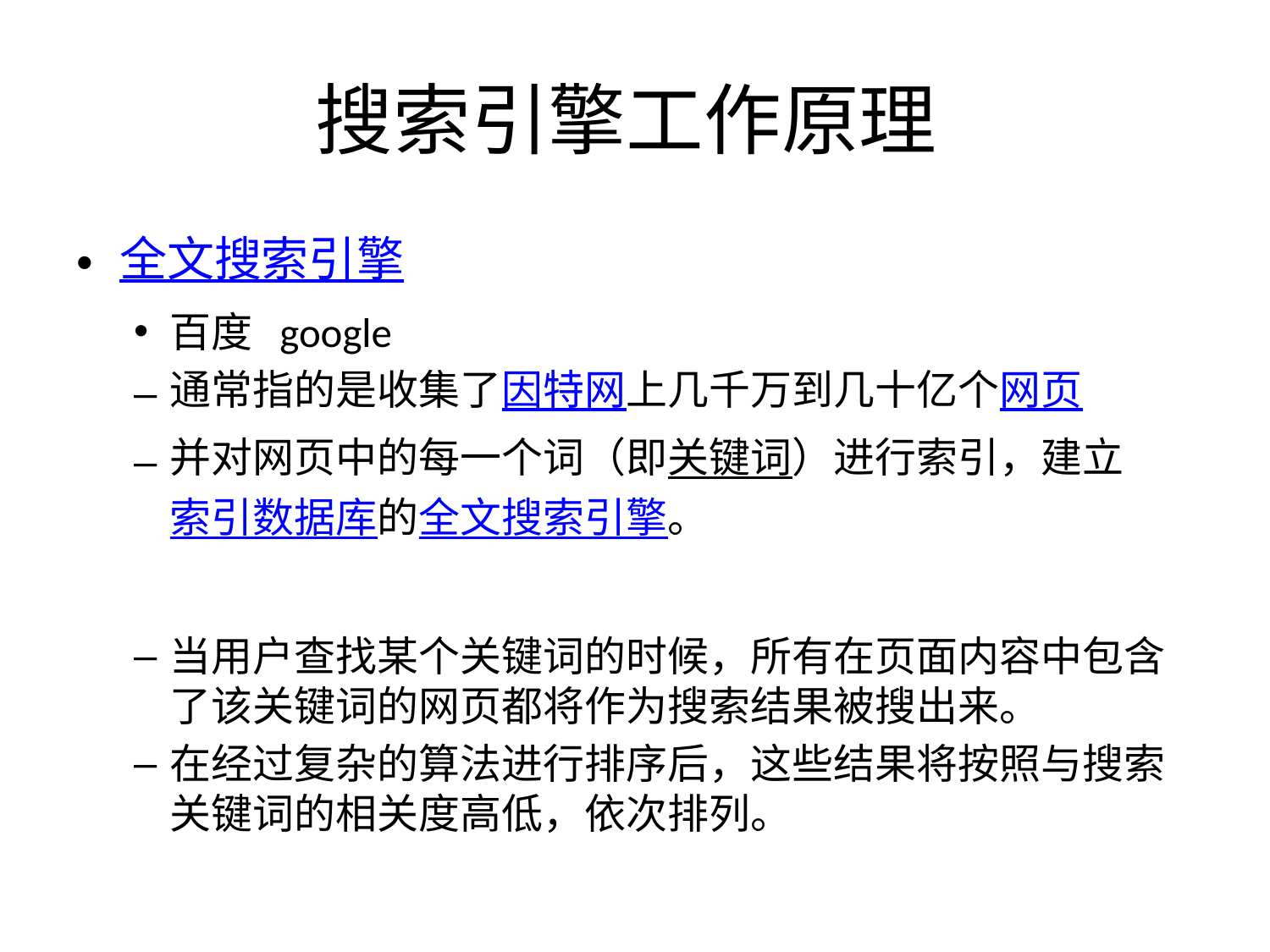

# 搜索引擎工作原理
全文搜索引擎
百度  google
通常指的是收集了因特网上几千万到几十亿个网页
并对网页中的每一个词（即关键词）进行索引，建立索引数据库的全文搜索引擎。

当用户查找某个关键词的时候，所有在页面内容中包含了该关键词的网页都将作为搜索结果被搜出来。
在经过复杂的算法进行排序后，这些结果将按照与搜索关键词的相关度高低，依次排列。